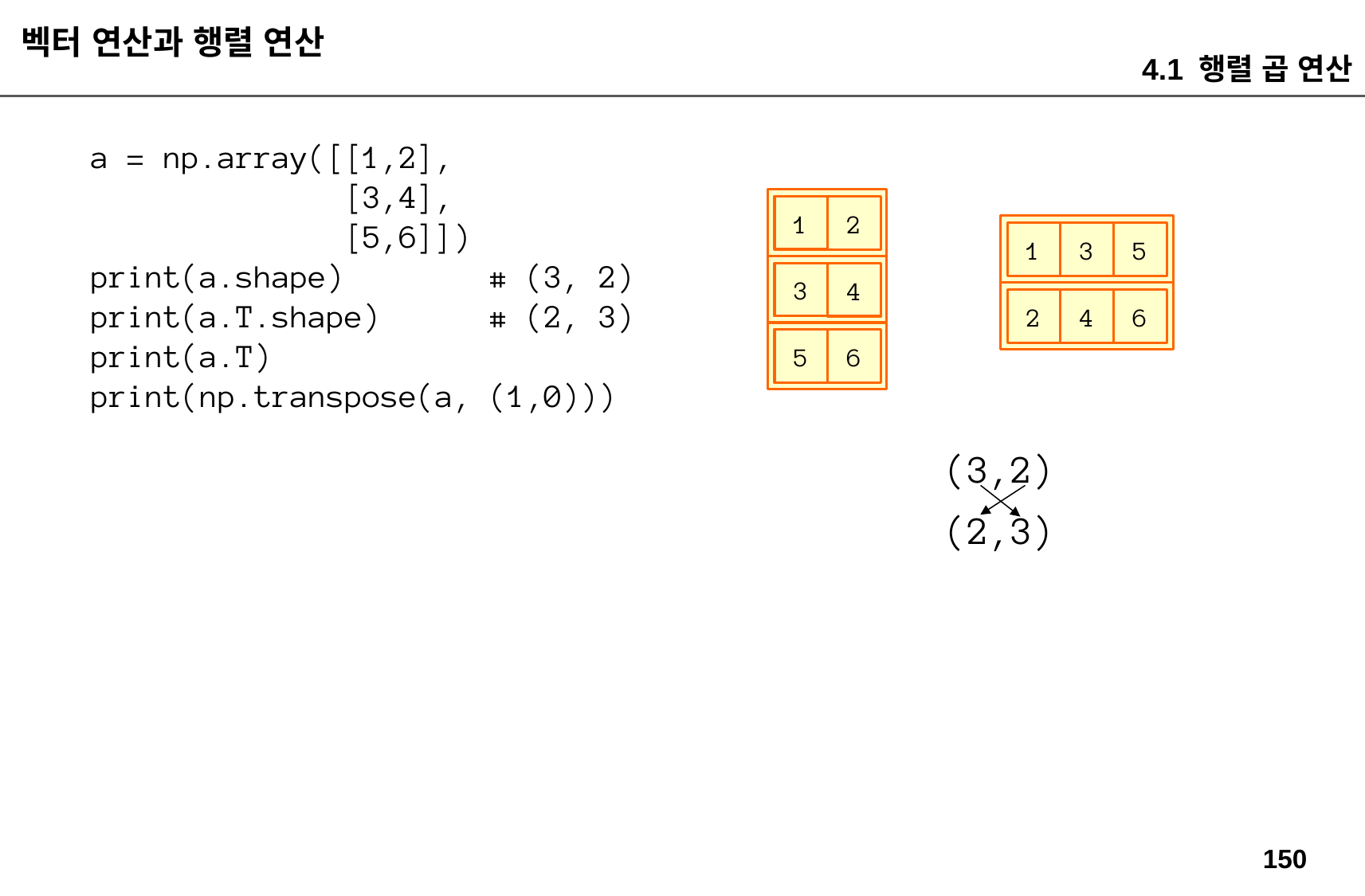

벡터 연산과 행렬 연산
4.1 행렬 곱 연산
a = np.array([[1,2],
              [3,4],
              [5,6]])
print(a.shape)        # (3, 2)
print(a.T.shape)      # (2, 3)
print(a.T)
print(np.transpose(a, (1,0)))

1
2

1
5
3

3
4

2
6
4

5
6
(3,2)
(2,3)